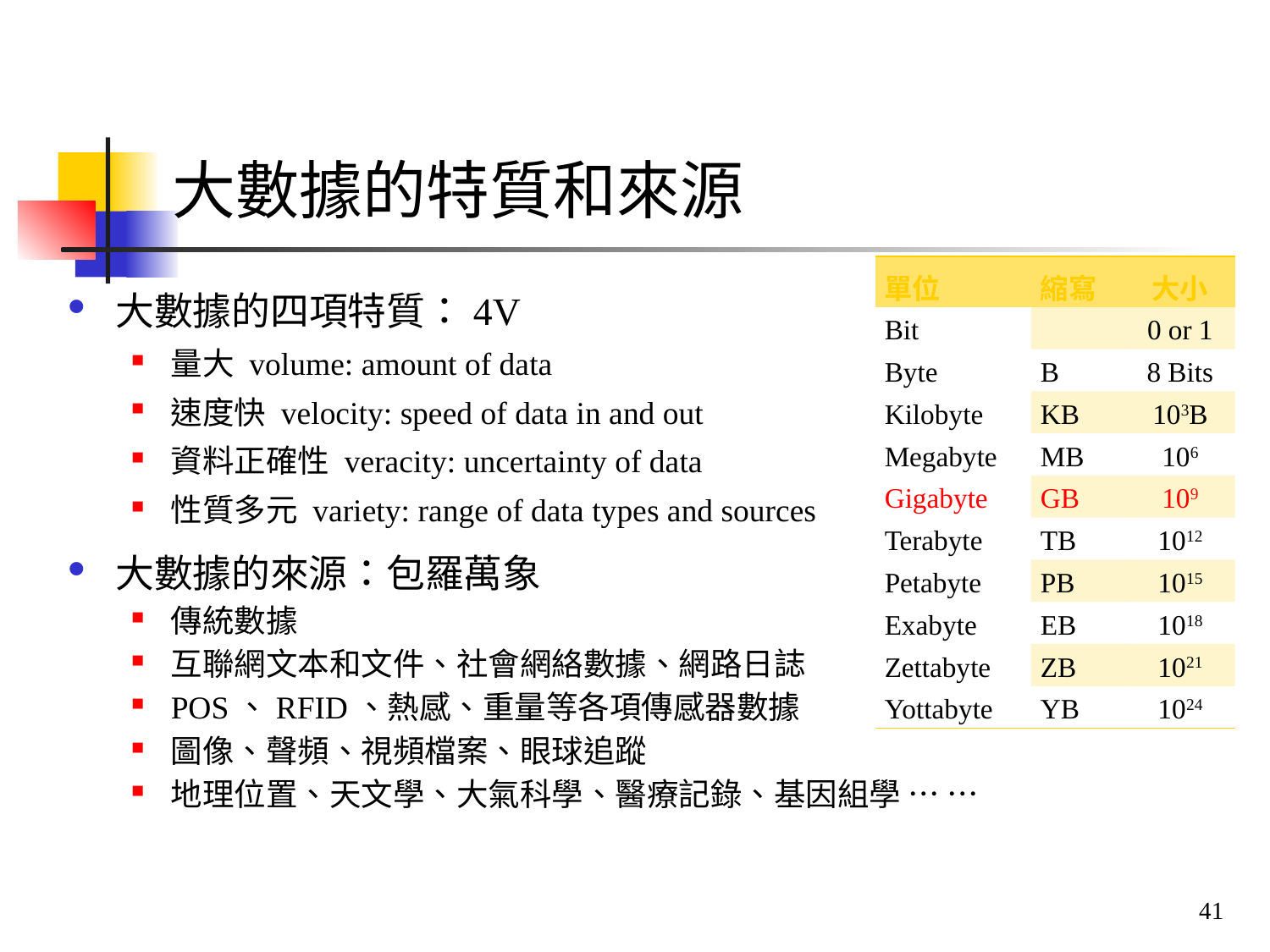

# 大數據的特質和來源
| 單位 | 縮寫 | 大小 |
| --- | --- | --- |
| Bit |  | 0 or 1 |
| Byte | B | 8 Bits |
| Kilobyte | KB | 103B |
| Megabyte | MB | 106 |
| Gigabyte | GB | 109 |
| Terabyte | TB | 1012 |
| Petabyte | PB | 1015 |
| Exabyte | EB | 1018 |
| Zettabyte | ZB | 1021 |
| Yottabyte | YB | 1024 |
大數據的四項特質：4V
量大 volume: amount of data
速度快 velocity: speed of data in and out
資料正確性 veracity: uncertainty of data
性質多元 variety: range of data types and sources
大數據的來源：包羅萬象
傳統數據
互聯網文本和文件、社會網絡數據、網路日誌
POS、RFID、熱感、重量等各項傳感器數據
圖像、聲頻、視頻檔案、眼球追蹤
地理位置、天文學、大氣科學、醫療記錄、基因組學 … …